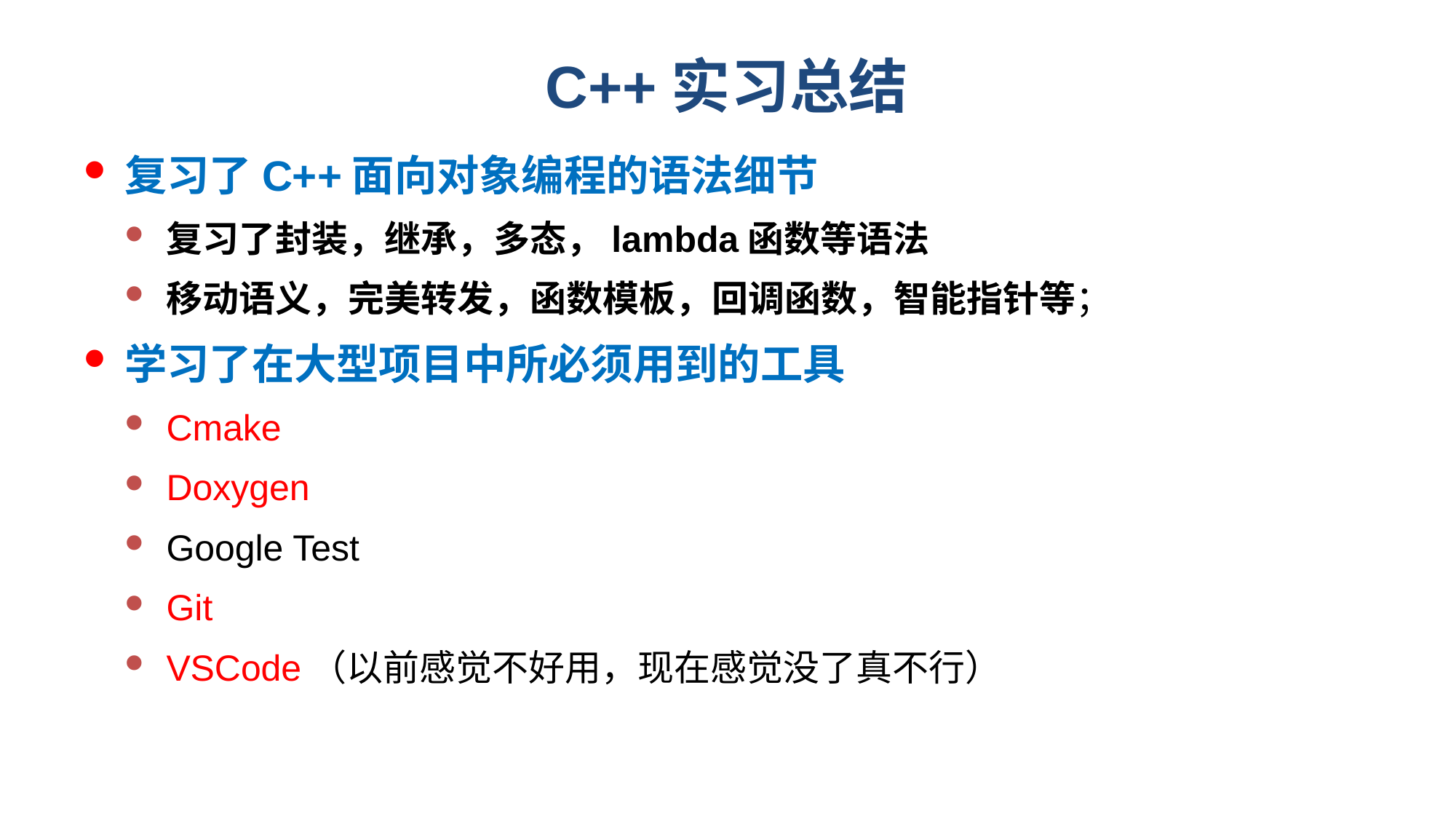

# C++实习总结
复习了C++面向对象编程的语法细节
复习了封装，继承，多态，lambda函数等语法
移动语义，完美转发，函数模板，回调函数，智能指针等；
学习了在大型项目中所必须用到的工具
Cmake
Doxygen
Google Test
Git
VSCode（以前感觉不好用，现在感觉没了真不行）